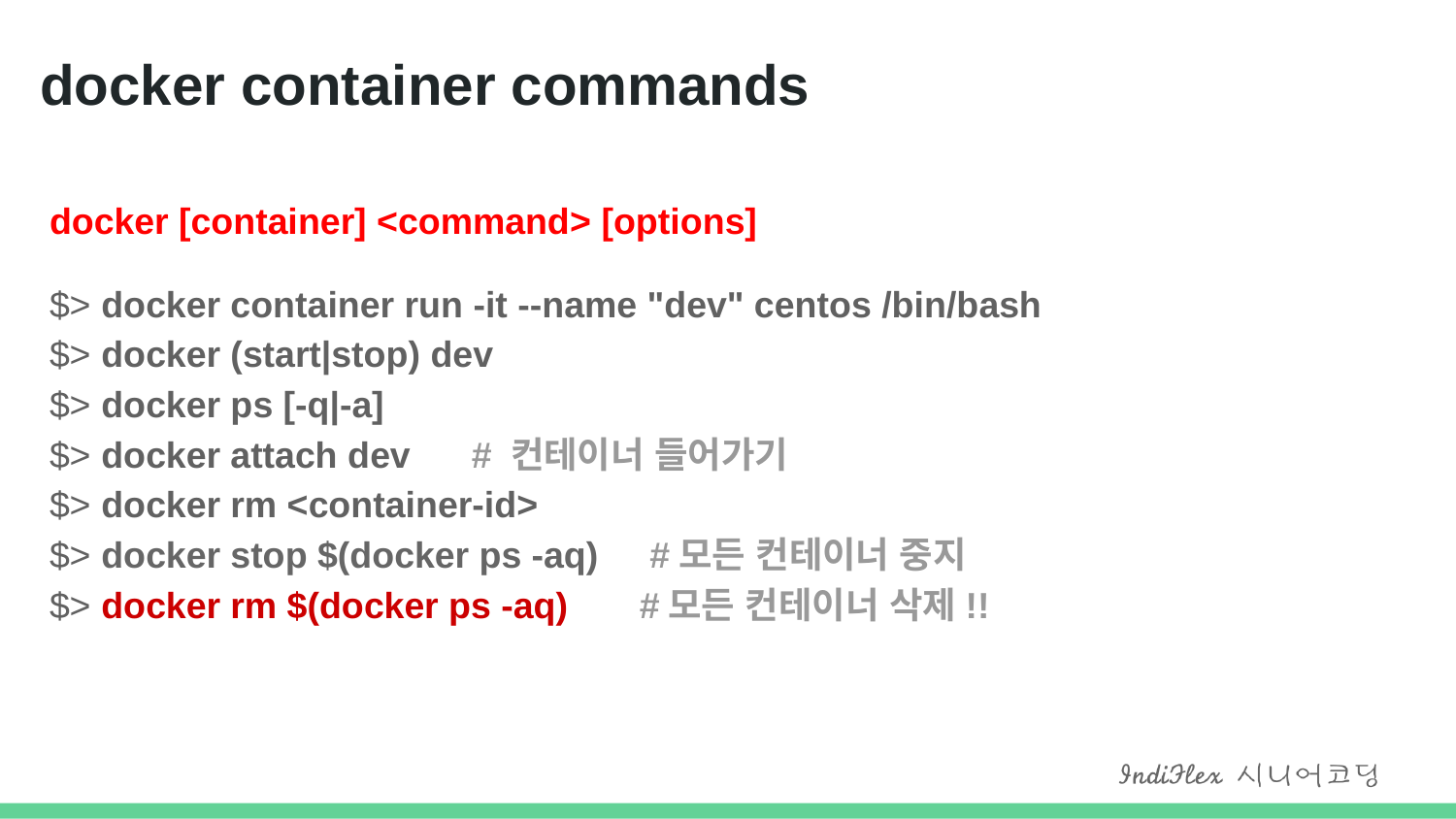

# docker container commands
docker [container] <command> [options]
$> docker container run -it --name "dev" centos /bin/bash
$> docker (start|stop) dev
$> docker ps [-q|-a]
$> docker attach dev      # 컨테이너 들어가기
$> docker rm <container-id>
$> docker stop $(docker ps -aq)     #모든 컨테이너 중지
$> docker rm $(docker ps -aq)       #모든 컨테이너 삭제!!